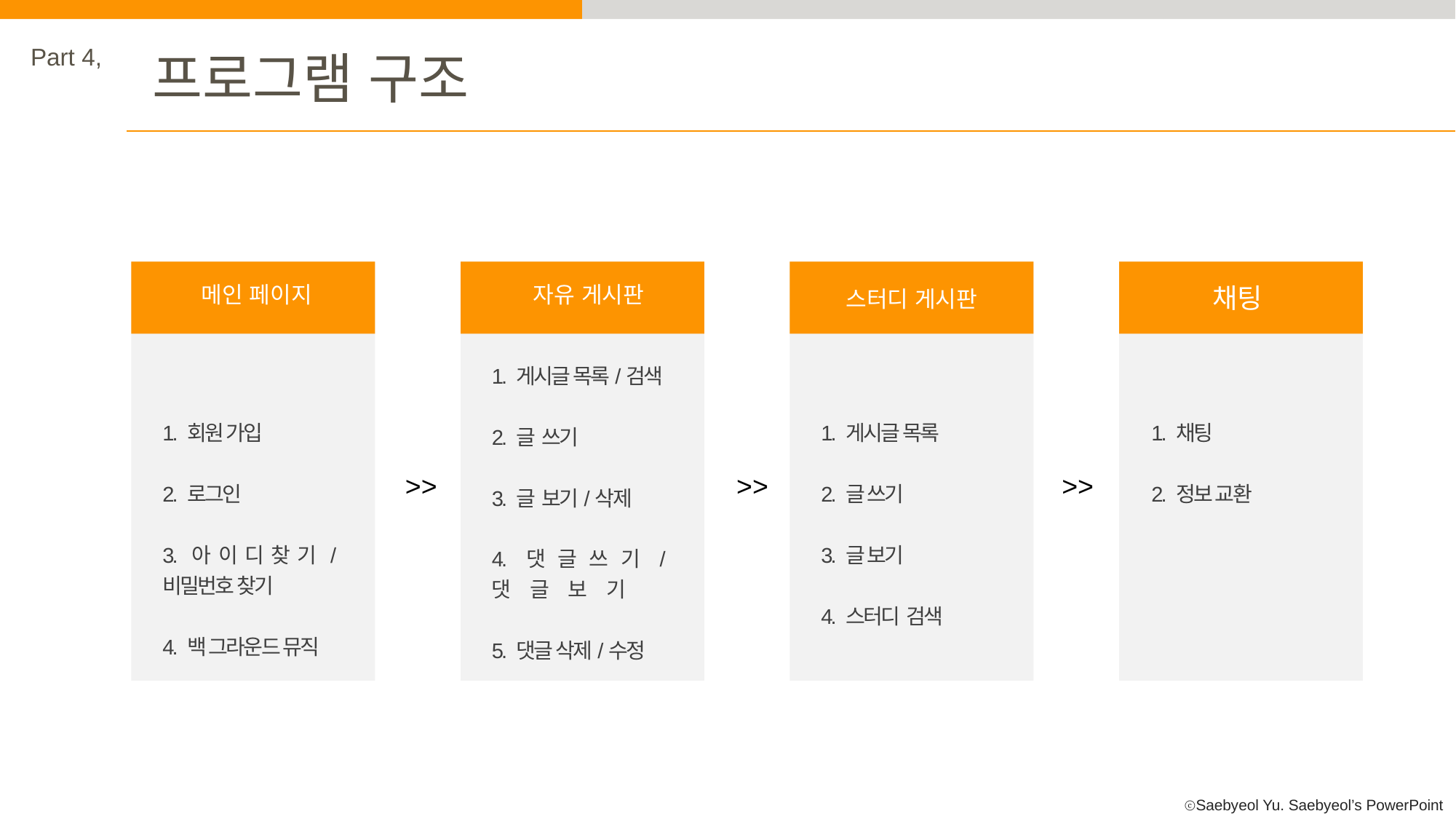

Part 4,
프로그램 구조

메인 페이지
자유 게시판
채팅
스터디 게시판
1. 게시글 목록/검색

2. 글  쓰기

3. 글  보기/삭제

4.댓글쓰기/댓글보기
5. 댓글 삭제/수정
1. 회원 가입

2. 로그인

3.아이디찾기/비밀번호 찾기

4. 백 그라운드 뮤직
1. 게시글 목록

2. 글 쓰기

3. 글 보기

4. 스터디  검색
1. 채팅

2. 정보 교환
>>
>>
>>